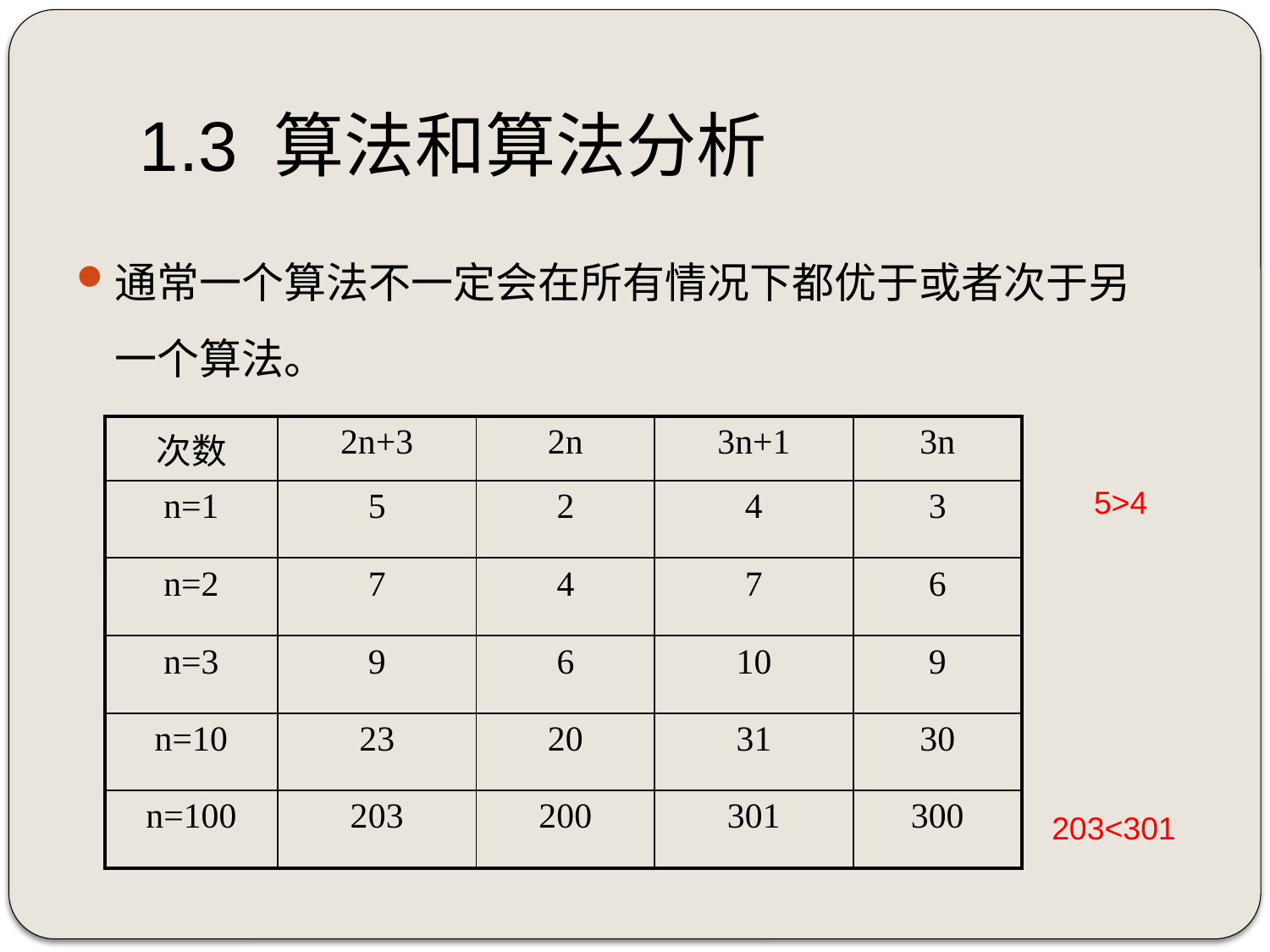

# 1.3 算法和算法分析
通常一个算法不一定会在所有情况下都优于或者次于另一个算法。
| 次数 | 2n+3 | 2n | 3n+1 | 3n |
| --- | --- | --- | --- | --- |
| n=1 | 5 | 2 | 4 | 3 |
| n=2 | 7 | 4 | 7 | 6 |
| n=3 | 9 | 6 | 10 | 9 |
| n=10 | 23 | 20 | 31 | 30 |
| n=100 | 203 | 200 | 301 | 300 |
5>4

203<301